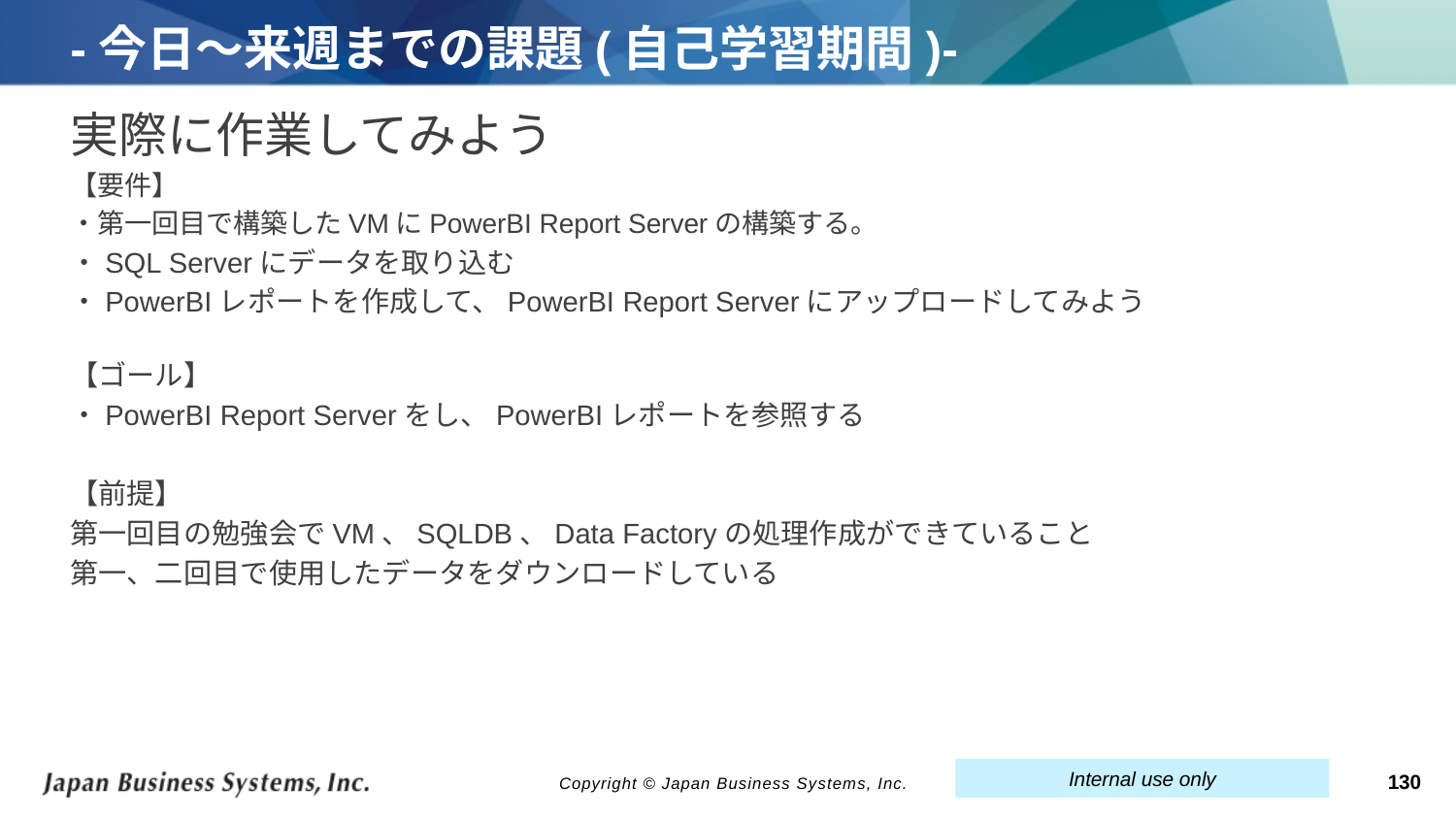

# -今日～来週までの課題(自己学習期間)-
実際に作業してみよう
【要件】
・第一回目で構築したVMにPowerBI Report Serverの構築する。
・SQL Serverにデータを取り込む
・PowerBIレポートを作成して、PowerBI Report Serverにアップロードしてみよう

【ゴール】
・PowerBI Report Serverをし、PowerBIレポートを参照する

【前提】
第一回目の勉強会でVM、SQLDB、Data Factoryの処理作成ができていること
第一、二回目で使用したデータをダウンロードしている